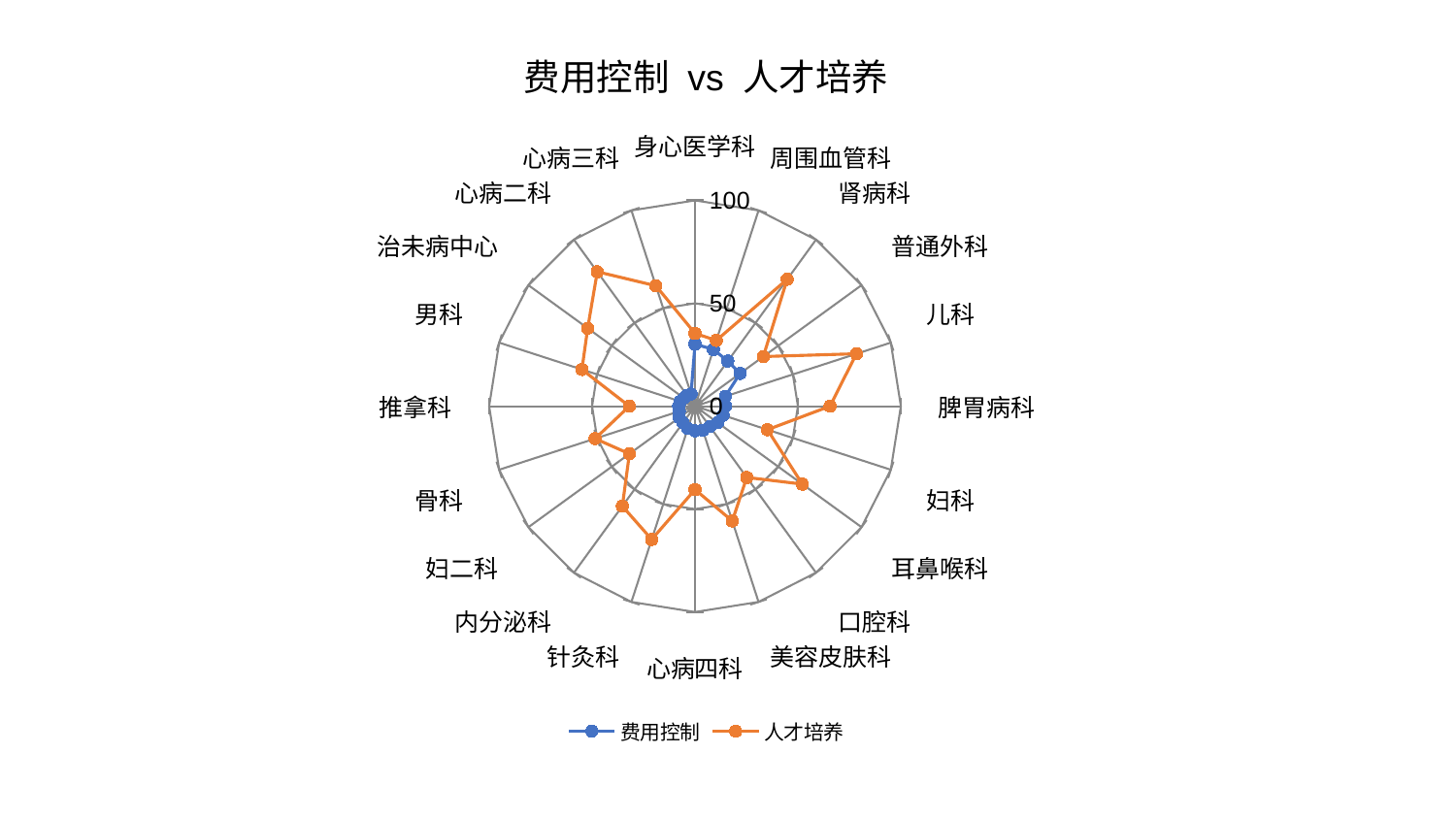

### Chart: 费用控制 vs 人才培养

| Category | 费用控制 | 人才培养 |
|---|---|---|
| 身心医学科 | 30.185899426534025 | 35.378947642296716 |
| 周围血管科 | 28.970634471623885 | 33.628986789354705 |
| 肾病科 | 27.119778697266746 | 76.20171853475715 |
| 普通外科 | 27.10500877537007 | 41.03399867081011 |
| 儿科 | 15.539361833606854 | 82.44496719951864 |
| 脾胃病科 | 14.836558382698119 | 65.61773307574866 |
| 妇科 | 14.320373846919427 | 37.00560588637966 |
| 耳鼻喉科 | 13.638629139632393 | 64.45368229656556 |
| 口腔科 | 12.34874354241509 | 42.8032991939559 |
| 美容皮肤科 | 12.316127912054668 | 58.658553678512796 |
| 心病四科 | 11.99406226950275 | 40.53327991884917 |
| 针灸科 | 11.370343327153755 | 68.08527230006023 |
| 内分泌科 | 9.967891889873293 | 60.05166759938785 |
| 妇二科 | 9.471080174912666 | 39.39385095742483 |
| 骨科 | 8.04949300879828 | 51.00793141495632 |
| 推拿科 | 7.950034473263649 | 31.90647795310304 |
| 男科 | 7.537911057870307 | 57.73513842679927 |
| 治未病中心 | 6.6845350403908474 | 64.42429765789629 |
| 心病二科 | 6.568015117663498 | 80.75448656323208 |
| 心病三科 | 6.262940128053276 | 61.50768573645549 |
71